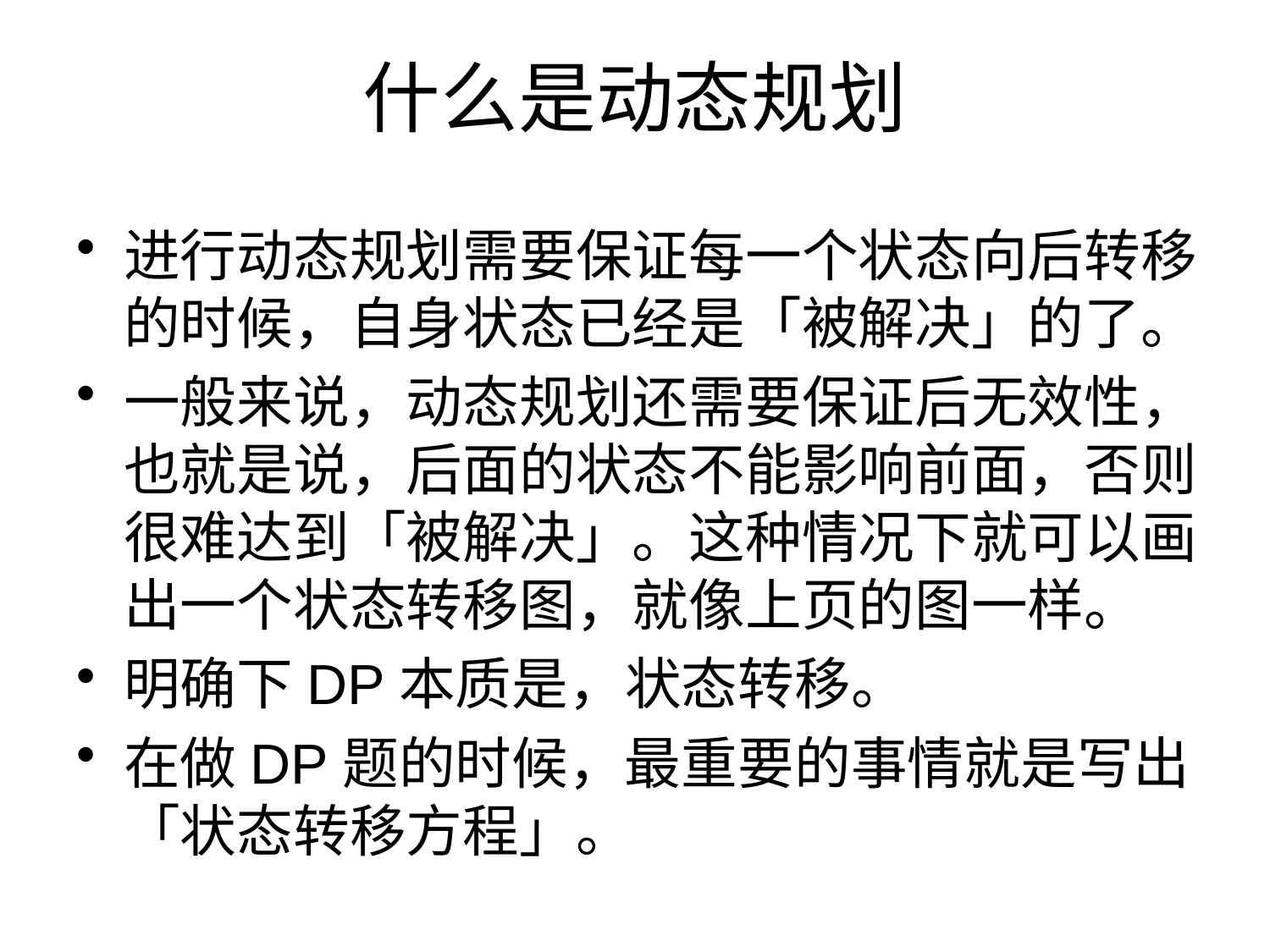

# 什么是动态规划
进行动态规划需要保证每一个状态向后转移的时候，自身状态已经是「被解决」的了。
一般来说，动态规划还需要保证后无效性，也就是说，后面的状态不能影响前面，否则很难达到「被解决」。这种情况下就可以画出一个状态转移图，就像上页的图一样。
明确下DP本质是，状态转移。
在做DP题的时候，最重要的事情就是写出「状态转移方程」。